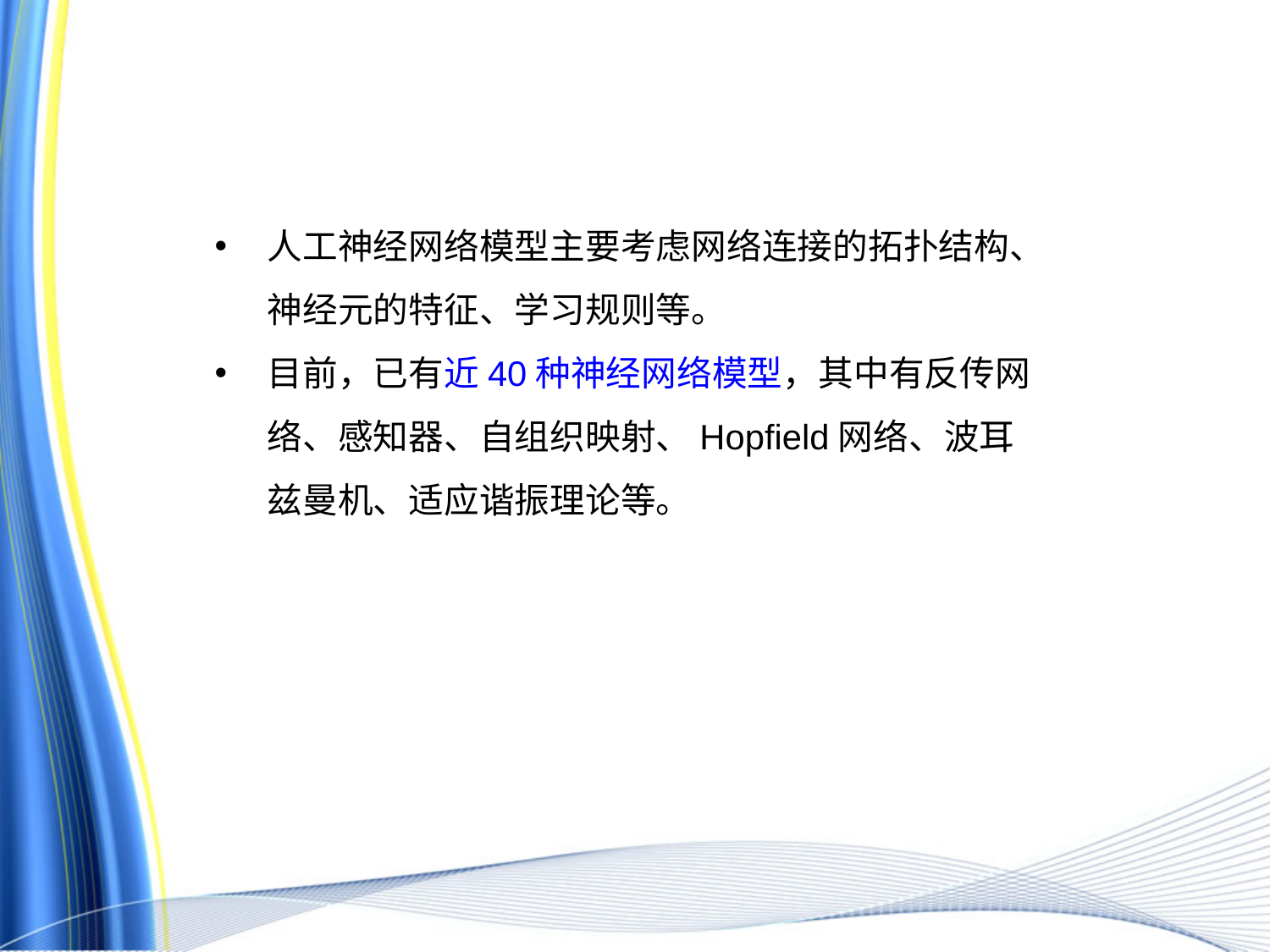

人工神经网络模型主要考虑网络连接的拓扑结构、神经元的特征、学习规则等。
目前，已有近40种神经网络模型，其中有反传网络、感知器、自组织映射、Hopfield网络、波耳兹曼机、适应谐振理论等。